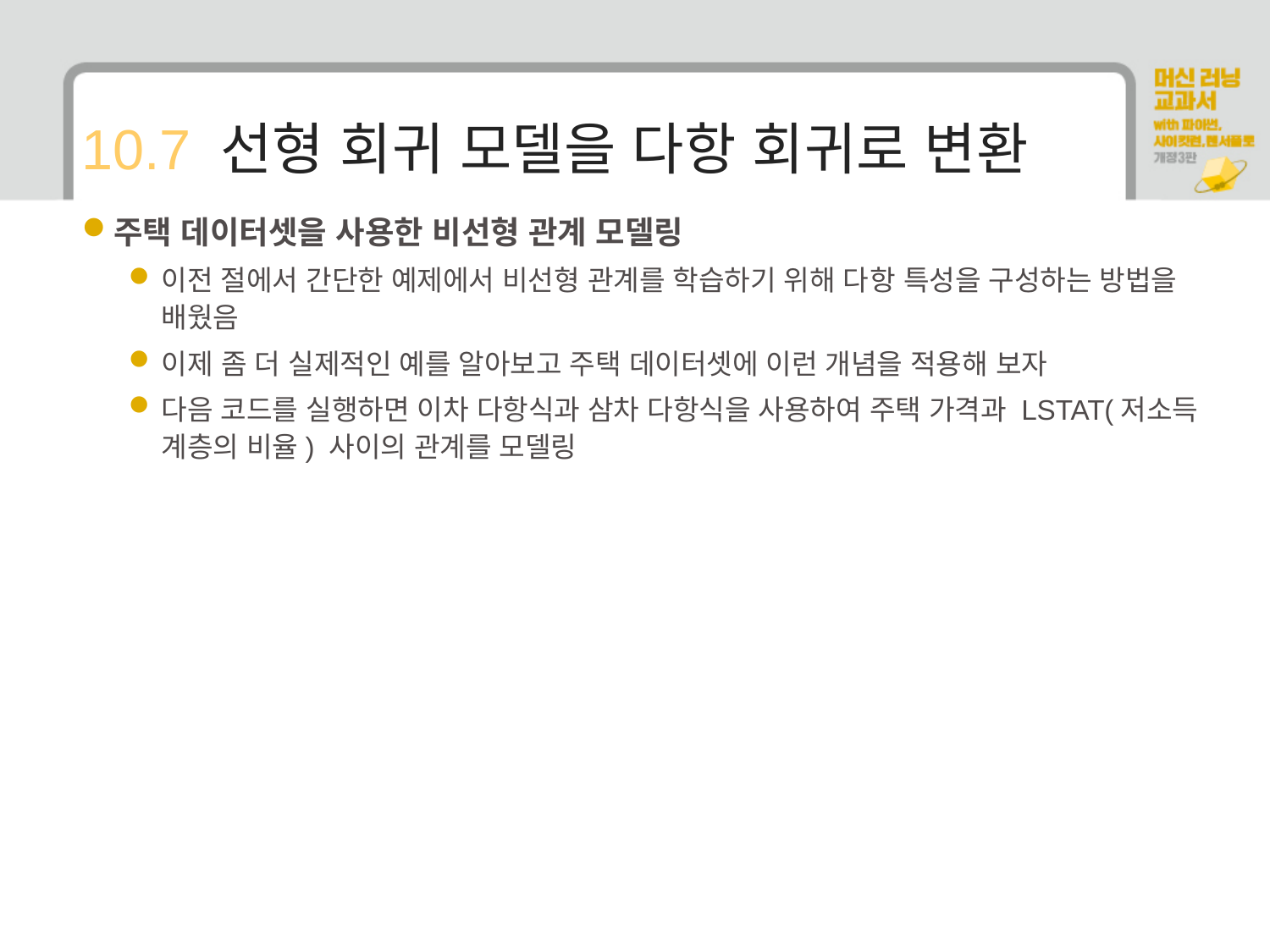

# 10.7 선형 회귀 모델을 다항 회귀로 변환
주택 데이터셋을 사용한 비선형 관계 모델링
이전 절에서 간단한 예제에서 비선형 관계를 학습하기 위해 다항 특성을 구성하는 방법을 배웠음
이제 좀 더 실제적인 예를 알아보고 주택 데이터셋에 이런 개념을 적용해 보자
다음 코드를 실행하면 이차 다항식과 삼차 다항식을 사용하여 주택 가격과 LSTAT(저소득 계층의 비율) 사이의 관계를 모델링